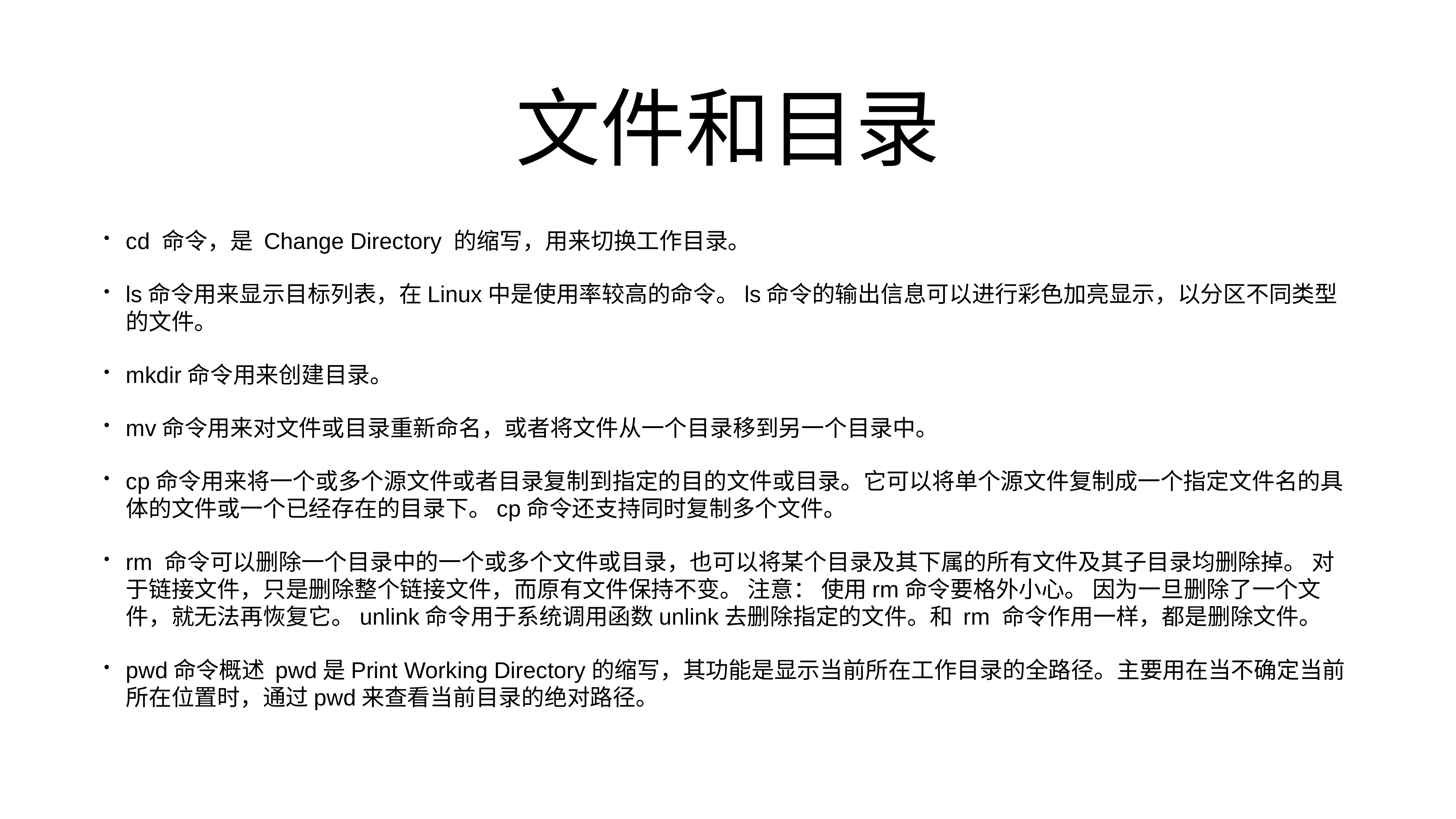

# 文件和目录
cd 命令，是 Change Directory 的缩写，用来切换工作目录。
ls命令用来显示目标列表，在Linux中是使用率较高的命令。ls命令的输出信息可以进行彩色加亮显示，以分区不同类型的文件。
mkdir命令用来创建目录。
mv命令用来对文件或目录重新命名，或者将文件从一个目录移到另一个目录中。
cp命令用来将一个或多个源文件或者目录复制到指定的目的文件或目录。它可以将单个源文件复制成一个指定文件名的具体的文件或一个已经存在的目录下。cp命令还支持同时复制多个文件。
rm 命令可以删除一个目录中的一个或多个文件或目录，也可以将某个目录及其下属的所有文件及其子目录均删除掉。 对于链接文件，只是删除整个链接文件，而原有文件保持不变。 注意： 使用rm命令要格外小心。 因为一旦删除了一个文件，就无法再恢复它。unlink命令用于系统调用函数unlink去删除指定的文件。和 rm 命令作用一样，都是删除文件。
pwd命令概述 pwd是Print Working Directory的缩写，其功能是显示当前所在工作目录的全路径。主要用在当不确定当前所在位置时，通过pwd来查看当前目录的绝对路径。